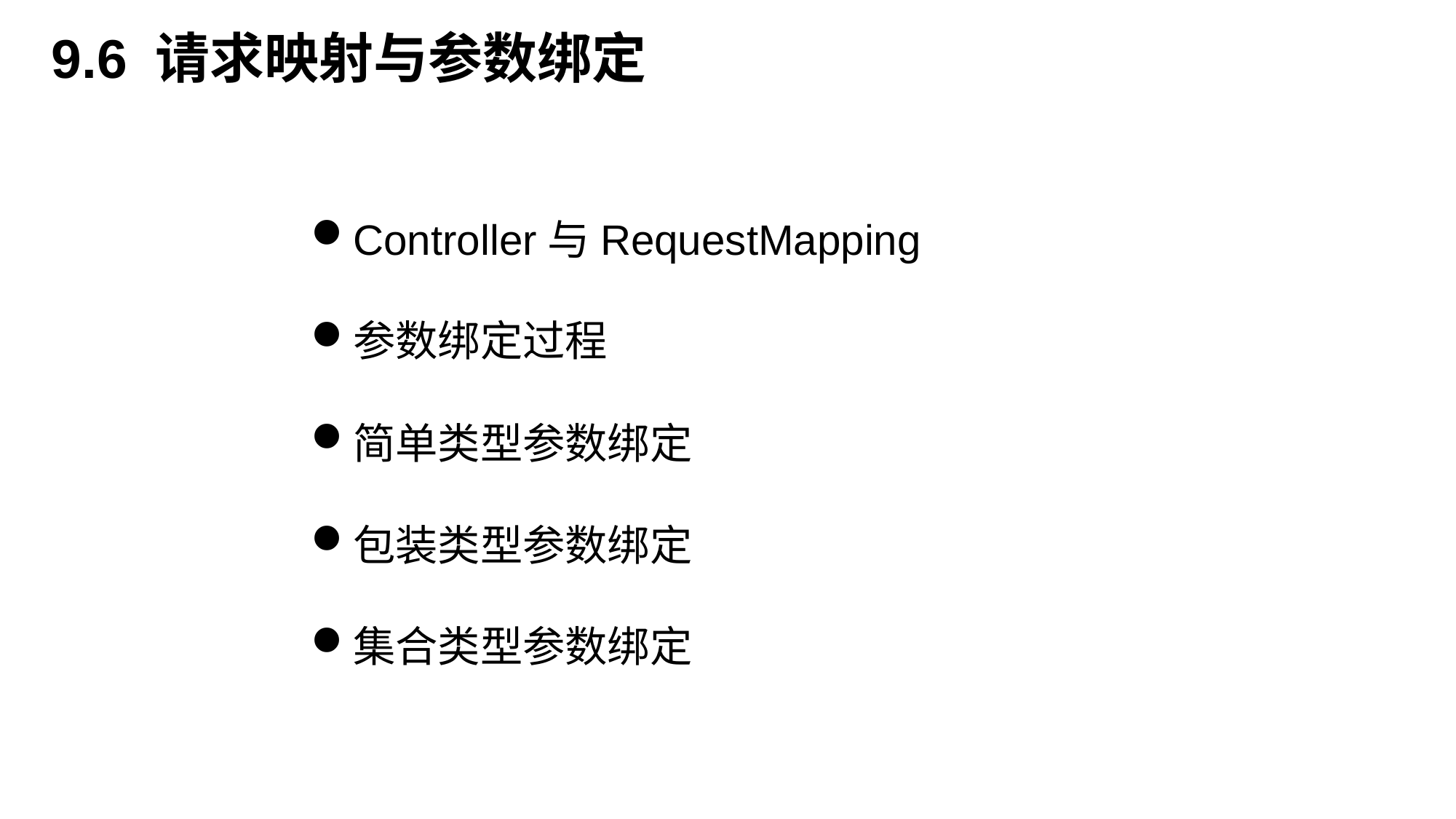

9.6 请求映射与参数绑定
Controller与RequestMapping
参数绑定过程
简单类型参数绑定
包装类型参数绑定
集合类型参数绑定